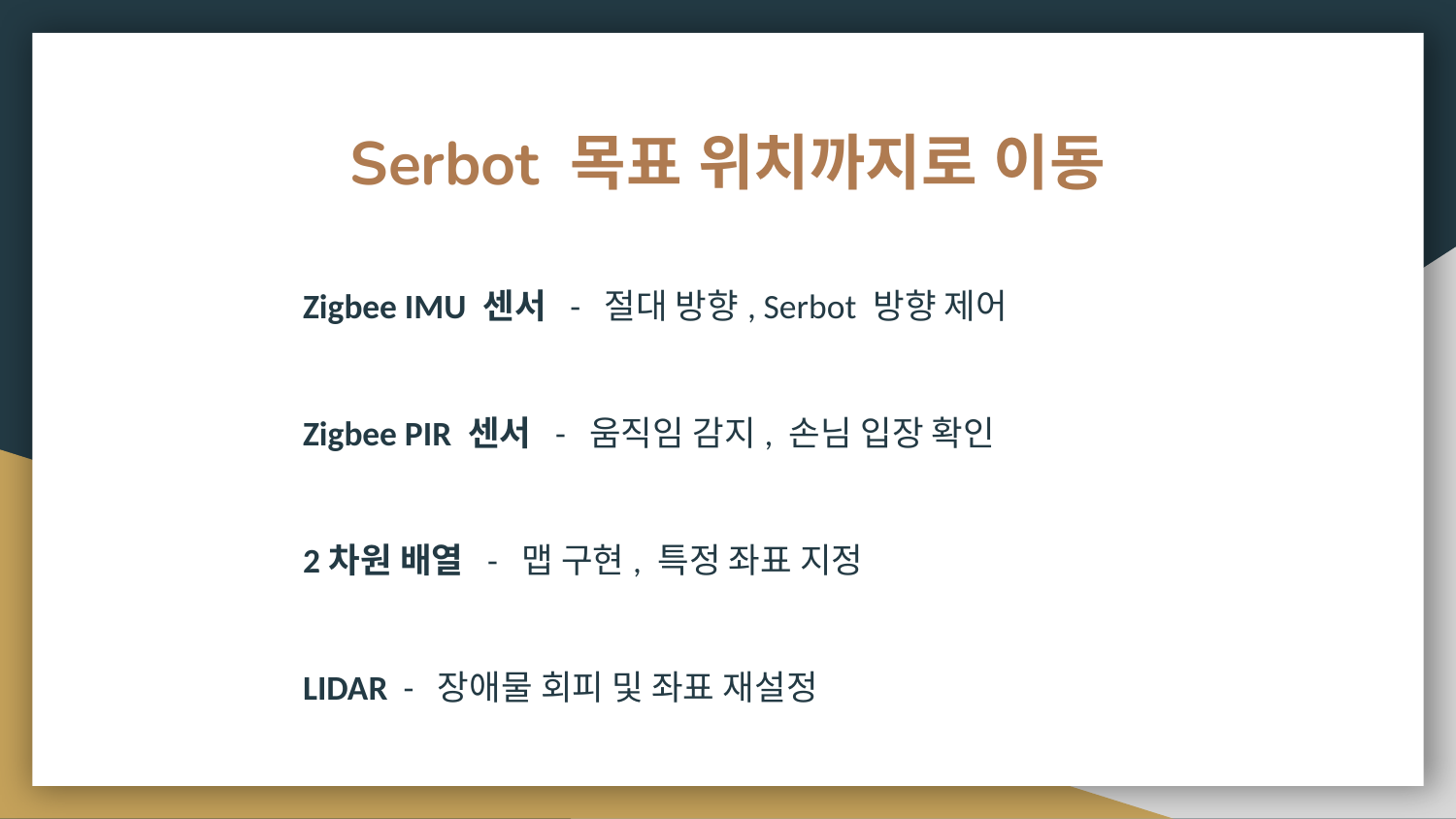

# Serbot 목표 위치까지로 이동
Zigbee IMU 센서  -  절대 방향, Serbot 방향 제어

Zigbee PIR 센서  -  움직임 감지, 손님 입장 확인

2차원 배열  -  맵 구현, 특정 좌표 지정

LIDAR  -  장애물 회피 및 좌표 재설정